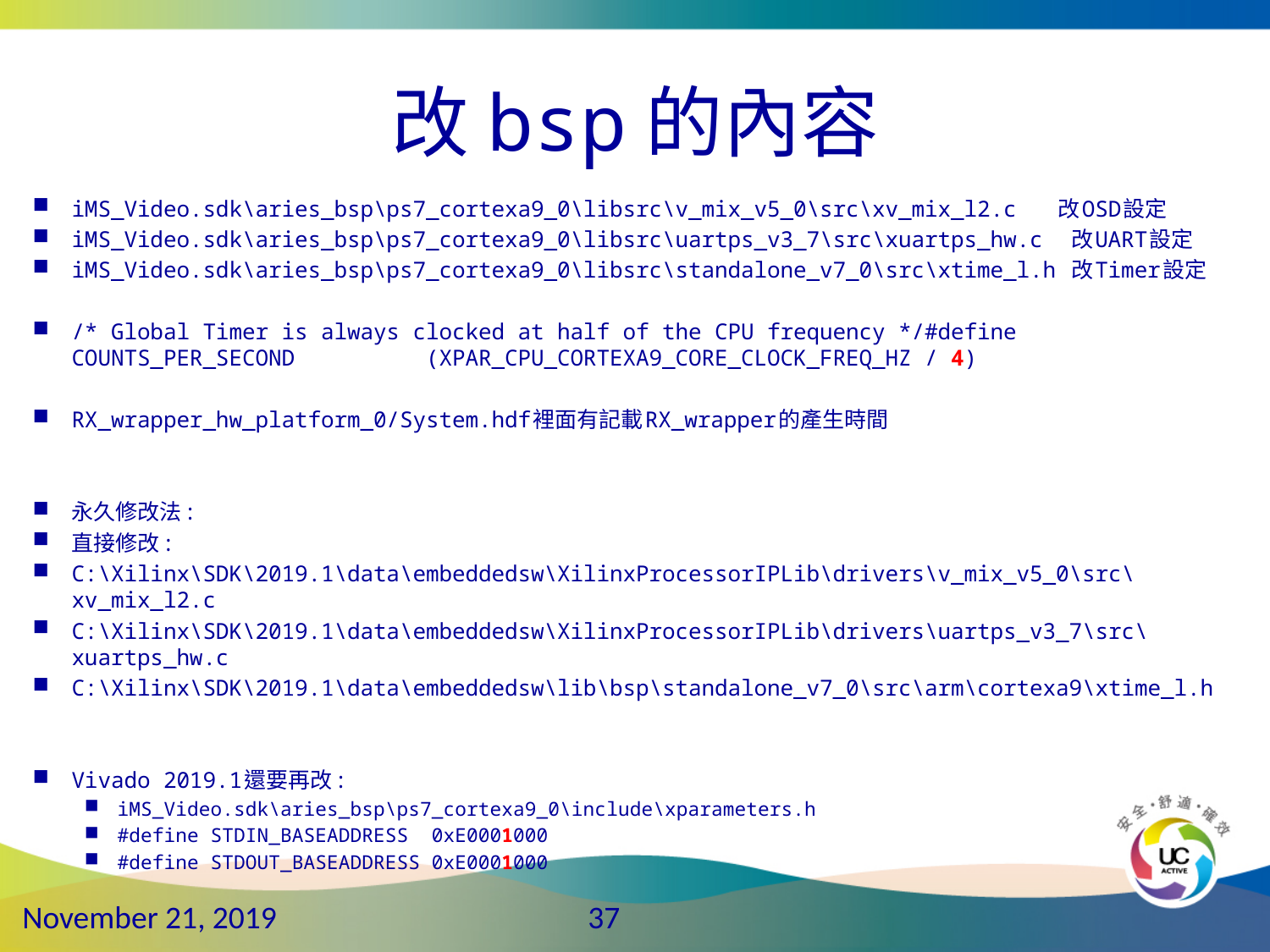

# 改bsp的內容
iMS_Video.sdk\aries_bsp\ps7_cortexa9_0\libsrc\v_mix_v5_0\src\xv_mix_l2.c   改OSD設定
iMS_Video.sdk\aries_bsp\ps7_cortexa9_0\libsrc\uartps_v3_7\src\xuartps_hw.c  改UART設定
iMS_Video.sdk\aries_bsp\ps7_cortexa9_0\libsrc\standalone_v7_0\src\xtime_l.h 改Timer設定

/* Global Timer is always clocked at half of the CPU frequency */#define COUNTS_PER_SECOND          (XPAR_CPU_CORTEXA9_CORE_CLOCK_FREQ_HZ / 4)

RX_wrapper_hw_platform_0/System.hdf裡面有記載RX_wrapper的產生時間

永久修改法:
直接修改:
C:\Xilinx\SDK\2019.1\data\embeddedsw\XilinxProcessorIPLib\drivers\v_mix_v5_0\src\xv_mix_l2.c
C:\Xilinx\SDK\2019.1\data\embeddedsw\XilinxProcessorIPLib\drivers\uartps_v3_7\src\xuartps_hw.c
C:\Xilinx\SDK\2019.1\data\embeddedsw\lib\bsp\standalone_v7_0\src\arm\cortexa9\xtime_l.h

Vivado 2019.1還要再改:
iMS_Video.sdk\aries_bsp\ps7_cortexa9_0\include\xparameters.h
#define STDIN_BASEADDRESS  0xE0001000
#define STDOUT_BASEADDRESS 0xE0001000